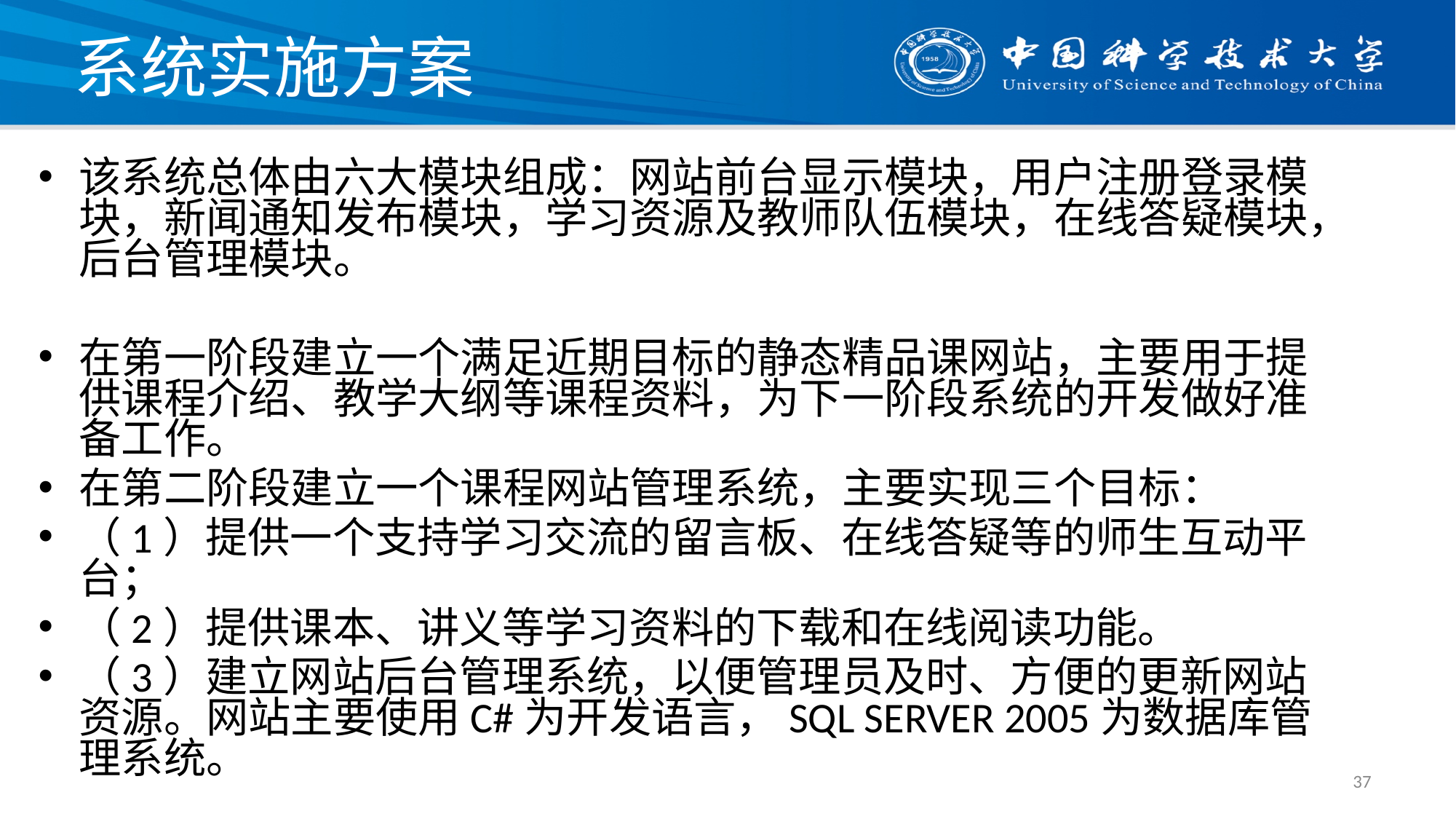

# 系统实施方案
该系统总体由六大模块组成：网站前台显示模块，用户注册登录模块，新闻通知发布模块，学习资源及教师队伍模块，在线答疑模块，后台管理模块。

在第一阶段建立一个满足近期目标的静态精品课网站，主要用于提供课程介绍、教学大纲等课程资料，为下一阶段系统的开发做好准备工作。
在第二阶段建立一个课程网站管理系统，主要实现三个目标：
（1）提供一个支持学习交流的留言板、在线答疑等的师生互动平台；
（2）提供课本、讲义等学习资料的下载和在线阅读功能。
（3）建立网站后台管理系统，以便管理员及时、方便的更新网站资源。网站主要使用C#为开发语言，SQL SERVER 2005为数据库管理系统。

37